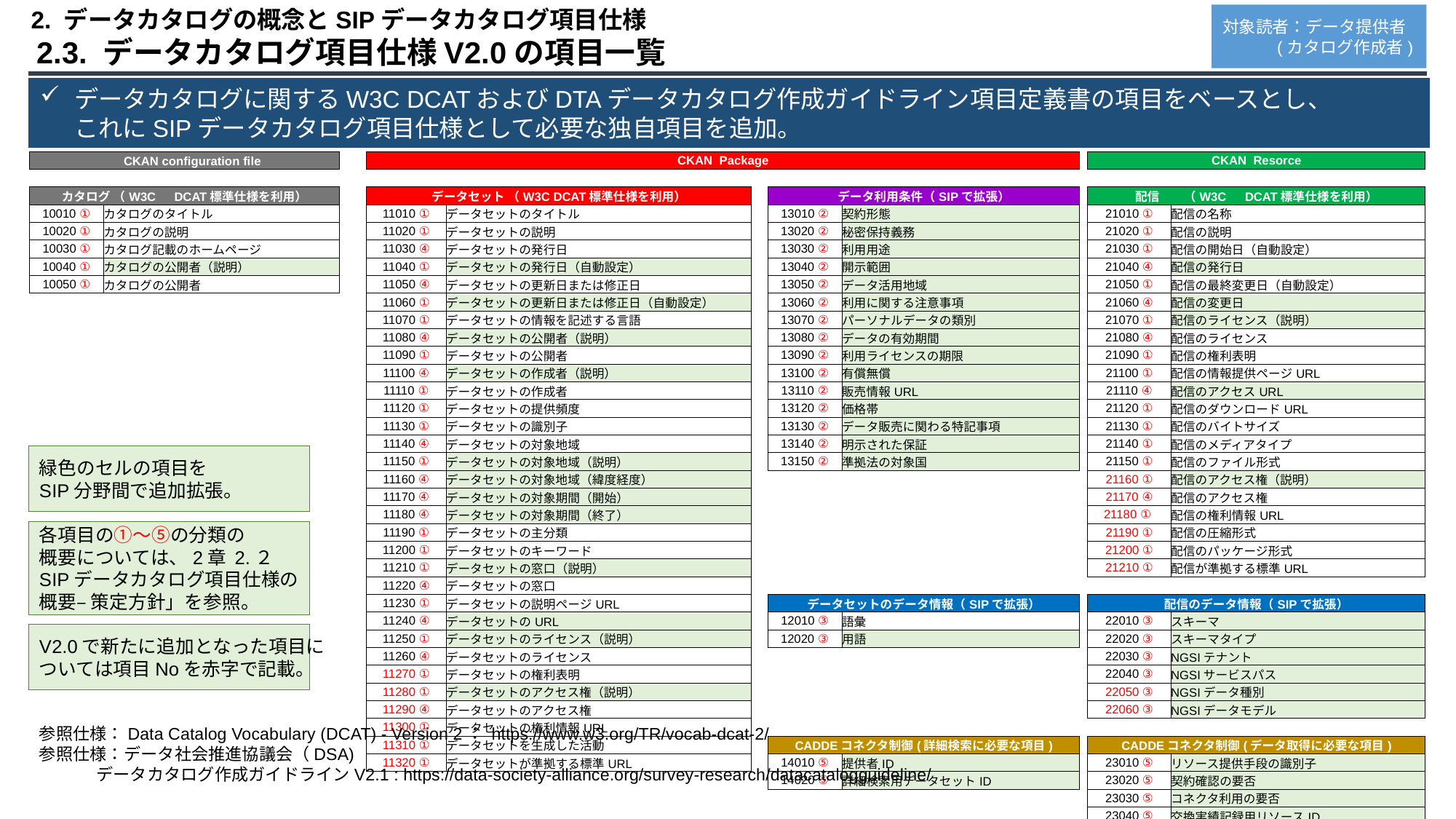

2. データカタログの概念とSIPデータカタログ項目仕様
対象読者：データ提供者
           (カタログ作成者)
 2.3. データカタログ項目仕様V2.0の項目一覧
データカタログに関するW3C DCATおよびDTAデータカタログ作成ガイドライン項目定義書の項目をベースとし、
これにSIPデータカタログ項目仕様として必要な独自項目を追加。
| CKAN configuration file |  |  | CKAN Package |  |  |  |  |  |  | CKAN Resorce |  |  |
| --- | --- | --- | --- | --- | --- | --- | --- | --- | --- | --- | --- | --- |
|  |  |  |  |  |  |  |  |  |  |  |  |  |
| カタログ （W3C　DCAT標準仕様を利用） |  |  | データセット （W3C DCAT標準仕様を利用） |  |  |  | データ利用条件（SIPで拡張） |  |  | 配信　　（W3C　DCAT標準仕様を利用） |  |  |
| 10010 ① | カタログのタイトル |  | 11010 ① | データセットのタイトル | データセットのタイトル |  | 13010 ② | 契約形態 |  | 21010 ① | 配信の名称 | 配信の名称 |
| 10020 ① | カタログの説明 |  | 11020 ① | データセットの説明 | データセットの説明 |  | 13020 ② | 秘密保持義務 |  | 21020 ① | 配信の説明 | 配信の説明 |
| 10030 ① | カタログ記載のホームページ |  | 11030 ④ | データセットの発行日 | データセットの発行日 |  | 13030 ② | 利用用途 |  | 21030 ① | 配信の開始日（自動設定） | 配信の開始日（自動設定） |
| 10040 ① | カタログの公開者（説明） |  | 11040 ① | データセットの発行日（自動設定） | データセットの発行日（自動設定） |  | 13040 ② | 開示範囲 |  | 21040 ④ | 配信の発行日 | 配信の発行日 |
| 10050 ① | カタログの公開者 |  | 11050 ④ | データセットの更新日または修正日 | データセットの更新日または修正日 |  | 13050 ② | データ活用地域 |  | 21050 ① | 配信の最終変更日（自動設定） | 配信の最終変更日（自動設定） |
|  |  |  | 11060 ① | データセットの更新日または修正日（自動設定） | データセットの更新日または修正日（自動設定） |  | 13060 ② | 利用に関する注意事項 |  | 21060 ④ | 配信の変更日 | 配信の変更日 |
|  |  |  | 11070 ① | データセットの情報を記述する言語 | データセットの情報を記述する言語 |  | 13070 ② | パーソナルデータの類別 |  | 21070 ① | 配信のライセンス（説明） | 配信のライセンス（説明） |
|  |  |  | 11080 ④ | データセットの公開者（説明） | データセットの公開者（説明） |  | 13080 ② | データの有効期間 |  | 21080 ④ | 配信のライセンス | 配信のライセンス |
|  |  |  | 11090 ① | データセットの公開者 | データセットの公開者 |  | 13090 ② | 利用ライセンスの期限 |  | 21090 ① | 配信の権利表明 | 配信の権利表明 |
|  |  |  | 11100 ④ | データセットの作成者（説明） | データセットの作成者（説明） |  | 13100 ② | 有償無償 |  | 21100 ① | 配信の情報提供ページURL | 配信の情報提供ページURL |
|  |  |  | 11110 ① | データセットの作成者 | データセットの作成者 |  | 13110 ② | 販売情報URL |  | 21110 ④ | 配信のアクセスURL | 配信のアクセスURL |
|  |  |  | 11120 ① | データセットの提供頻度 | データセットの提供頻度 |  | 13120 ② | 価格帯 |  | 21120 ① | 配信のダウンロードURL | 配信のダウンロードURL |
|  |  |  | 11130 ① | データセットの識別子 | データセットの識別子 |  | 13130 ② | データ販売に関わる特記事項 |  | 21130 ① | 配信のバイトサイズ | 配信のバイトサイズ |
|  |  |  | 11140 ④ | データセットの対象地域 | データセットの対象地域 |  | 13140 ② | 明示された保証 |  | 21140 ① | 配信のメディアタイプ | 配信のメディアタイプ |
|  |  |  | 11150 ① | データセットの対象地域（説明） | データセットの対象地域（説明） |  | 13150 ② | 準拠法の対象国 |  | 21150 ① | 配信のファイル形式 | 配信のファイル形式 |
|  |  |  | 11160 ④ | データセットの対象地域（緯度経度） | データセットの対象地域（緯度経度） |  |  |  |  | 21160 ① | 配信のアクセス権（説明） | 配信のアクセス権（説明） |
|  |  |  | 11170 ④ | データセットの対象期間（開始） | データセットの対象期間（開始） |  |  |  |  | 21170 ④ | 配信のアクセス権 | 配信のアクセス権 |
|  |  |  | 11180 ④ | データセットの対象期間（終了） | データセットの対象期間（終了） |  |  |  |  | 21180 ① | 配信の権利情報URL | 配信の権利情報URL |
|  |  |  | 11190 ① | データセットの主分類 | データセットの主分類 |  |  |  |  | 21190 ① | 配信の圧縮形式 | 配信の圧縮形式 |
|  |  |  | 11200 ① | データセットのキーワード | データセットのキーワード |  |  |  |  | 21200 ① | 配信のパッケージ形式 | 配信のパッケージ形式 |
|  |  |  | 11210 ① | データセットの窓口（説明） | データセットの窓口（説明） |  |  |  |  | 21210 ① | 配信が準拠する標準URL | 配信が準拠する標準URL |
|  |  |  | 11220 ④ | データセットの窓口 | データセットの窓口 |  |  |  |  |  |  |  |
|  |  |  | 11230 ① | データセットの説明ページURL | データセットの説明ページURL |  | データセットのデータ情報（SIPで拡張） |  |  | 配信のデータ情報（SIPで拡張） |  |  |
|  |  |  | 11240 ④ | データセットのURL | データセットのURL |  | 12010 ③ | 語彙 |  | 22010 ③ | スキーマ | スキーマ |
|  |  |  | 11250 ① | データセットのライセンス（説明） | データセットのライセンス（説明） |  | 12020 ③ | 用語 |  | 22020 ③ | スキーマタイプ | スキーマタイプ |
|  |  |  | 11260 ④ | データセットのライセンス | データセットのライセンス |  |  |  |  | 22030 ③ | NGSIテナント | NGSIテナント |
|  |  |  | 11270 ① | データセットの権利表明 | データセットの権利表明 |  |  |  |  | 22040 ③ | NGSIサービスパス | NGSIサービスパス |
|  |  |  | 11280 ① | データセットのアクセス権（説明） | データセットのアクセス権（説明） |  |  |  |  | 22050 ③ | NGSIデータ種別 | NGSIデータ種別 |
|  |  |  | 11290 ④ | データセットのアクセス権 | データセットのアクセス権 |  |  |  |  | 22060 ③ | NGSIデータモデル | NGSIデータモデル |
|  |  |  | 11300 ① | データセットの権利情報URL | データセットの権利情報URL |  |  |  |  |  |  |  |
|  |  |  | 11310 ① | データセットを生成した活動 | データセットを生成した活動 |  | CADDEコネクタ制御(詳細検索に必要な項目) |  |  | CADDEコネクタ制御(データ取得に必要な項目) |  |  |
|  |  |  | 11320 ① | データセットが準拠する標準URL | データセットが準拠する標準URL |  | 14010 ⑤ | 提供者ID |  | 23010 ⑤ | リソース提供手段の識別子 | リソース提供手段の識別子 |
|  |  |  |  |  |  |  | 14020 ⑤ | 詳細検索用データセットID |  | 23020 ⑤ | 契約確認の要否 | 契約確認の要否 |
|  |  |  |  |  |  |  |  |  |  | 23030 ⑤ | コネクタ利用の要否 | コネクタ利用の要否 |
|  |  |  |  |  |  |  |  |  |  | 23040 ⑤ | 交換実績記録用リソースID | 交換実績記録用リソースID |
|  |  |  |  |  |  |  |  |  |  |  |  |  |
|  |  |  |  |  |  |  |  |  |  | データサービス （W3C DCAT標準仕様を利用） |  |  |
|  |  |  |  |  |  |  |  |  |  | 24010 ① | データサービスのタイトル | データサービスのタイトル |
|  |  |  |  |  |  |  |  |  |  | 24020 ① | データサービスのエンドポイント | データサービスのエンドポイント |
|  |  |  |  |  |  |  |  |  |  | 24030 ① | データサービスのエンドポイントの定義 | データサービスのエンドポイントの定義 |
緑色のセルの項目を
SIP分野間で追加拡張。
各項目の①～⑤の分類の
概要については、2章 2.２
SIPデータカタログ項目仕様の
概要– 策定方針」を参照。
V2.0で新たに追加となった項目に
ついては項目Noを赤字で記載。
参照仕様：Data Catalog Vocabulary (DCAT) - Version 2： https://www.w3.org/TR/vocab-dcat-2/
参照仕様：データ社会推進協議会（DSA)　　
               データカタログ作成ガイドラインV2.1 : https://data-society-alliance.org/survey-research/datacatalogguideline/